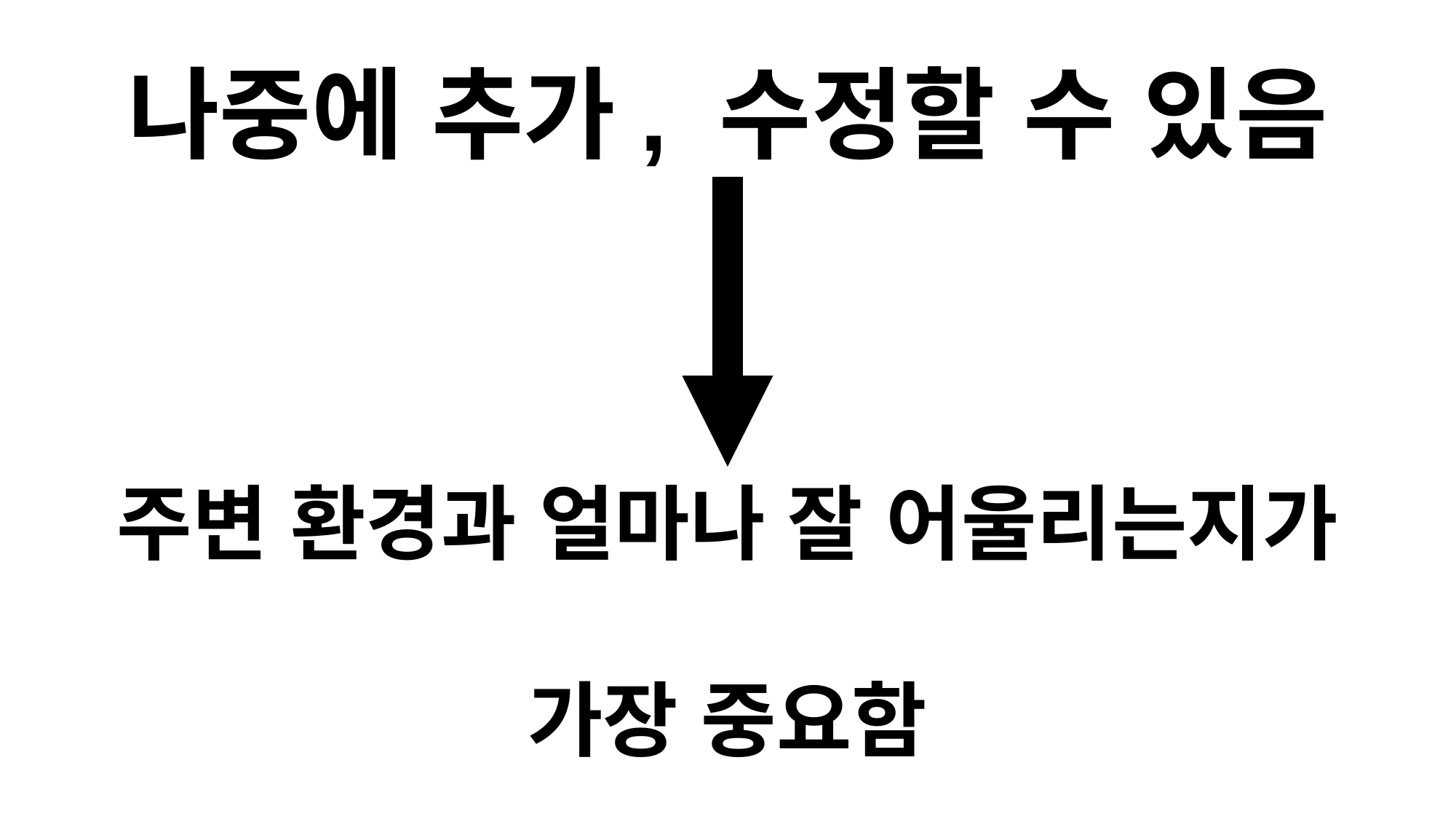

나중에 추가, 수정할 수 있음
주변 환경과 얼마나 잘 어울리는지가

가장 중요함